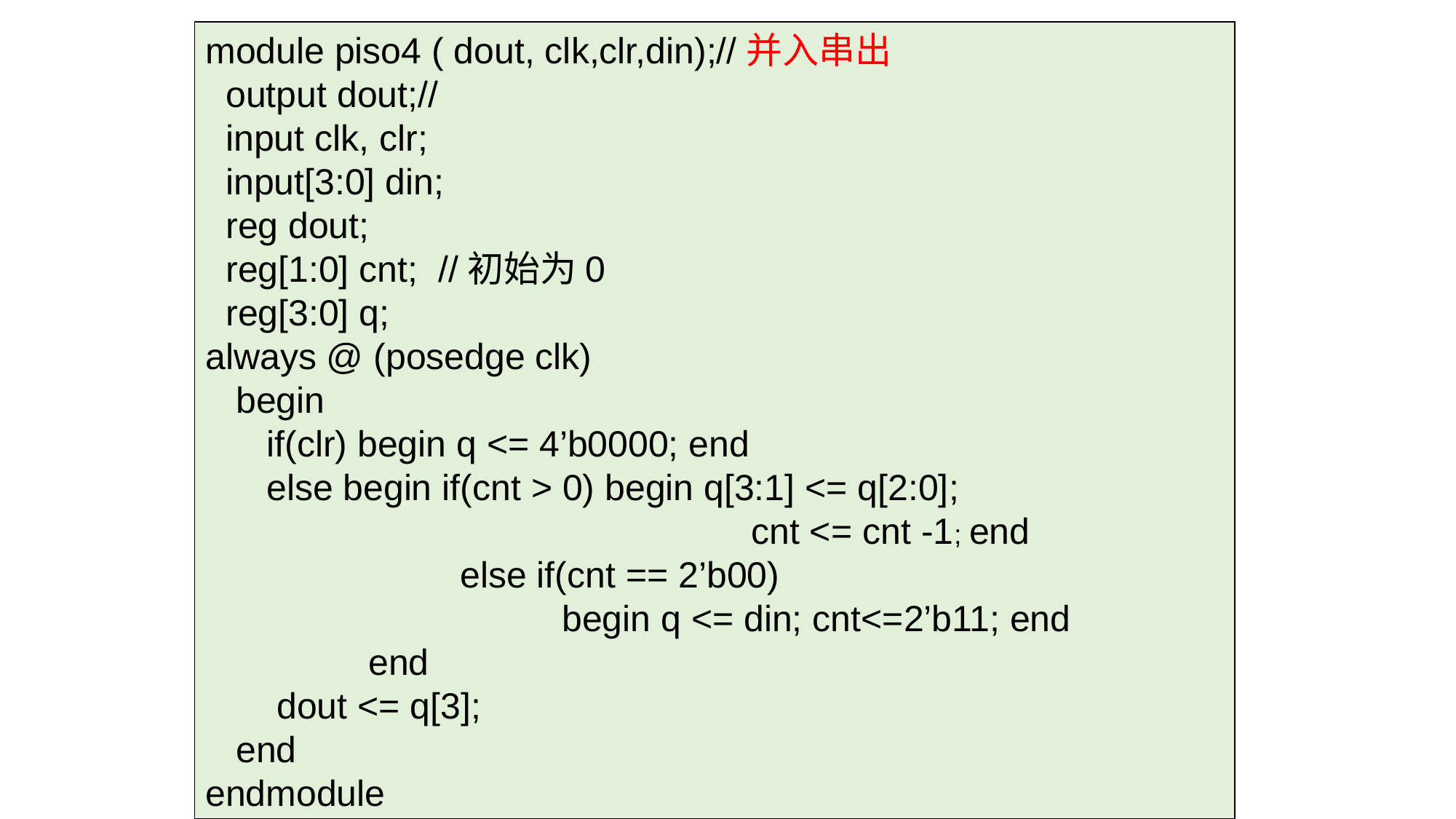

module piso4 ( dout, clk,clr,din);//并入串出
  output dout;//
  input clk, clr;
  input[3:0] din;
  reg dout;
  reg[1:0] cnt;  //初始为0
  reg[3:0] q;
always @ (posedge clk)
   begin
      if(clr) begin q <= 4’b0000; end
      else begin if(cnt > 0) begin q[3:1] <= q[2:0];
					cnt <= cnt -1; end
                         else if(cnt == 2’b00)
                                   begin q <= din; cnt<=2’b11; end
                end
       dout <= q[3];
   end
endmodule
#